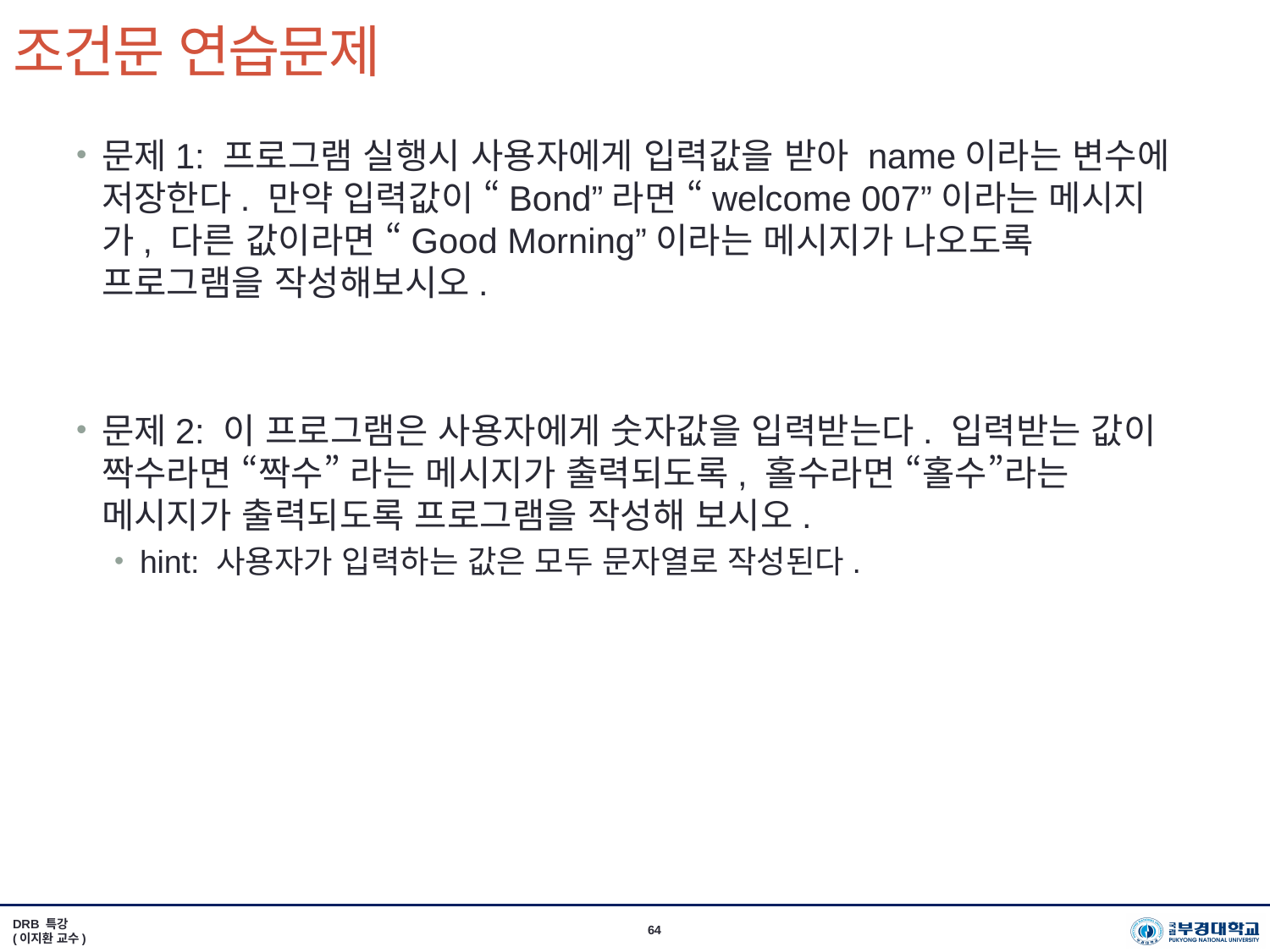

# 조건문 연습문제
문제1: 프로그램 실행시 사용자에게 입력값을 받아 name이라는 변수에 저장한다. 만약 입력값이 “Bond”라면 “welcome 007”이라는 메시지가, 다른 값이라면 “Good Morning”이라는 메시지가 나오도록 프로그램을 작성해보시오.

문제2: 이 프로그램은 사용자에게 숫자값을 입력받는다. 입력받는 값이 짝수라면 “짝수” 라는 메시지가 출력되도록, 홀수라면 “홀수”라는 메시지가 출력되도록 프로그램을 작성해 보시오.
hint: 사용자가 입력하는 값은 모두 문자열로 작성된다.
DRB 특강
(이지환 교수)